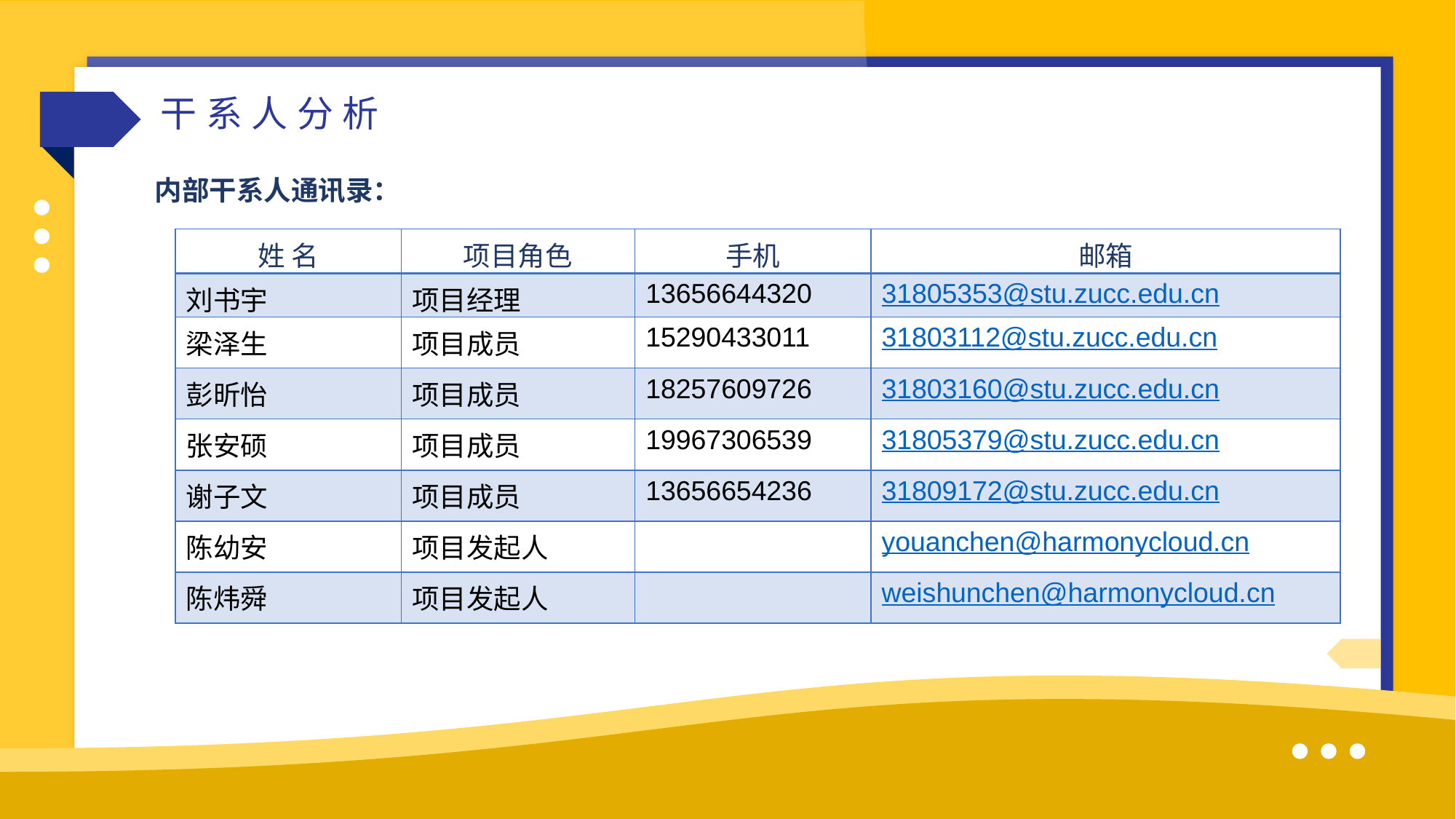

干系人分析
内部干系人通讯录：
| 姓 名 | 项目角色 | 手机 | 邮箱 |
| --- | --- | --- | --- |
| 刘书宇 | 项目经理 | 13656644320 | 31805353@stu.zucc.edu.cn |
| 梁泽生 | 项目成员 | 15290433011 | 31803112@stu.zucc.edu.cn |
| 彭昕怡 | 项目成员 | 18257609726 | 31803160@stu.zucc.edu.cn |
| 张安硕 | 项目成员 | 19967306539 | 31805379@stu.zucc.edu.cn |
| 谢子文 | 项目成员 | 13656654236 | 31809172@stu.zucc.edu.cn |
| 陈幼安 | 项目发起人 |  | youanchen@harmonycloud.cn |
| 陈炜舜 | 项目发起人 |  | weishunchen@harmonycloud.cn |